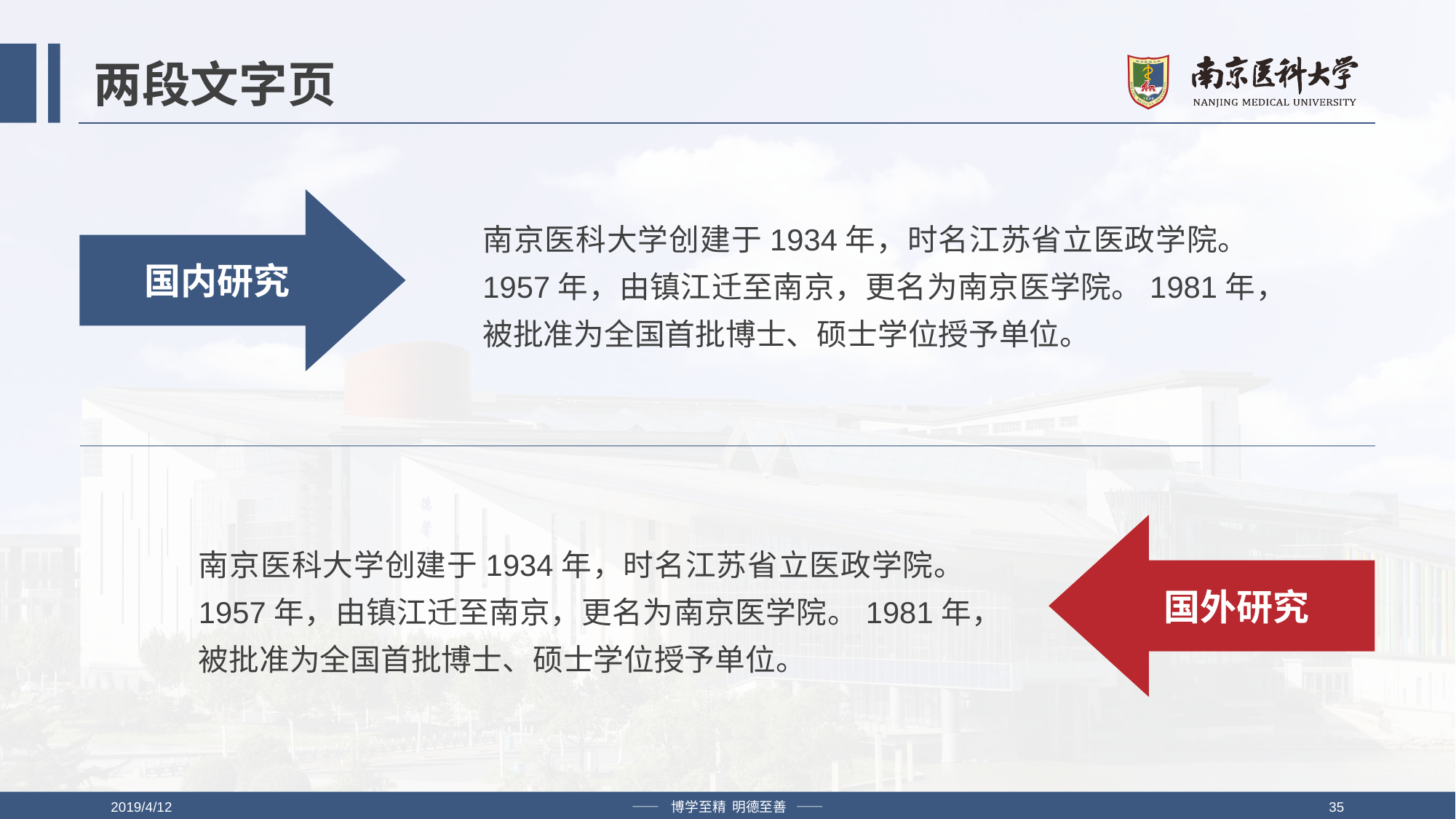

# 两段文字页
国内研究
南京医科大学创建于1934年，时名江苏省立医政学院。1957年，由镇江迁至南京，更名为南京医学院。1981年，被批准为全国首批博士、硕士学位授予单位。
国外研究
南京医科大学创建于1934年，时名江苏省立医政学院。1957年，由镇江迁至南京，更名为南京医学院。1981年，被批准为全国首批博士、硕士学位授予单位。
2019/4/12
——   博学至精  明德至善   ——
35